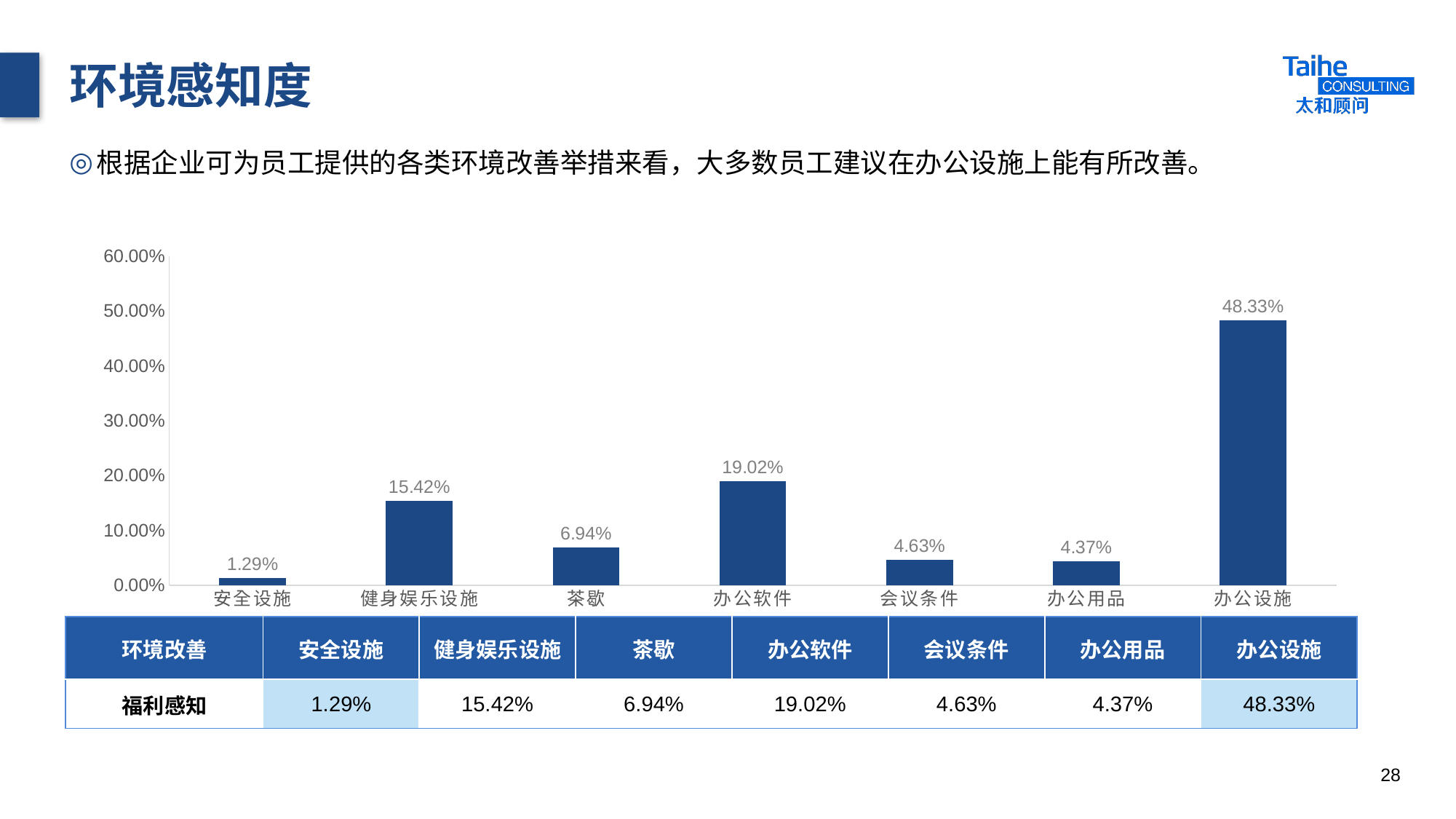

# 环境感知度
根据企业可为员工提供的各类环境改善举措来看，大多数员工建议在办公设施上能有所改善。

### Chart

| Category | 熟知 |
|---|---|
| 安全设施 | 0.0129 |
| 健身娱乐设施 | 0.1542 |
| 茶歇 | 0.0694 |
| 办公软件 | 0.1902 |
| 会议条件 | 0.0463 |
| 办公用品 | 0.0437 |
| 办公设施 | 0.4833 |
| 环境改善 | 安全设施 | 健身娱乐设施 | 茶歇 | 办公软件 | 会议条件 | 办公用品 | 办公设施 |
| --- | --- | --- | --- | --- | --- | --- | --- |
| 福利感知 | 1.29% | 15.42% | 6.94% | 19.02% | 4.63% | 4.37% | 48.33% |
28